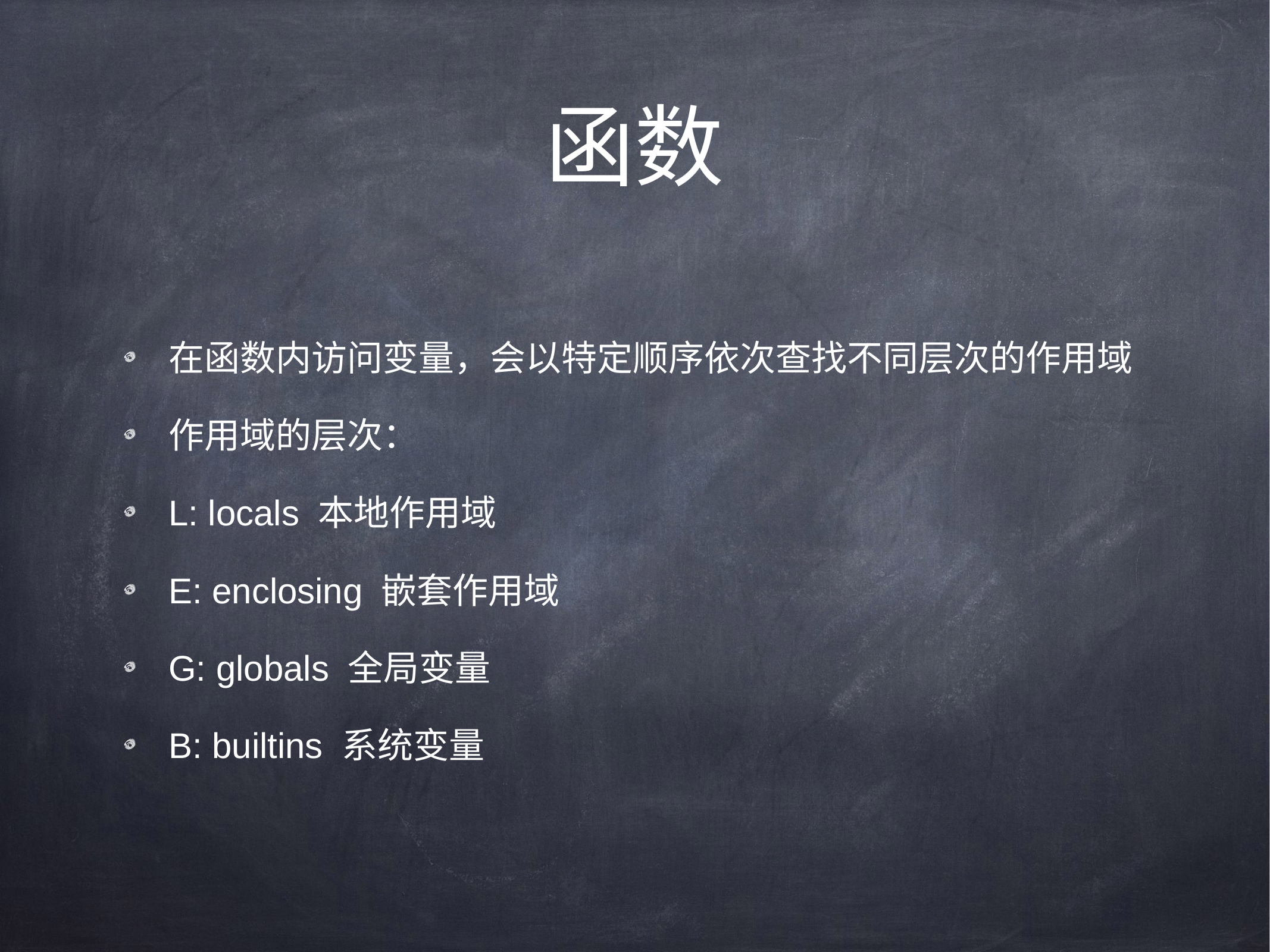

# 函数
在函数内访问变量，会以特定顺序依次查找不同层次的作用域
作用域的层次：
L: locals 本地作用域
E: enclosing 嵌套作用域
G: globals 全局变量
B: builtins 系统变量